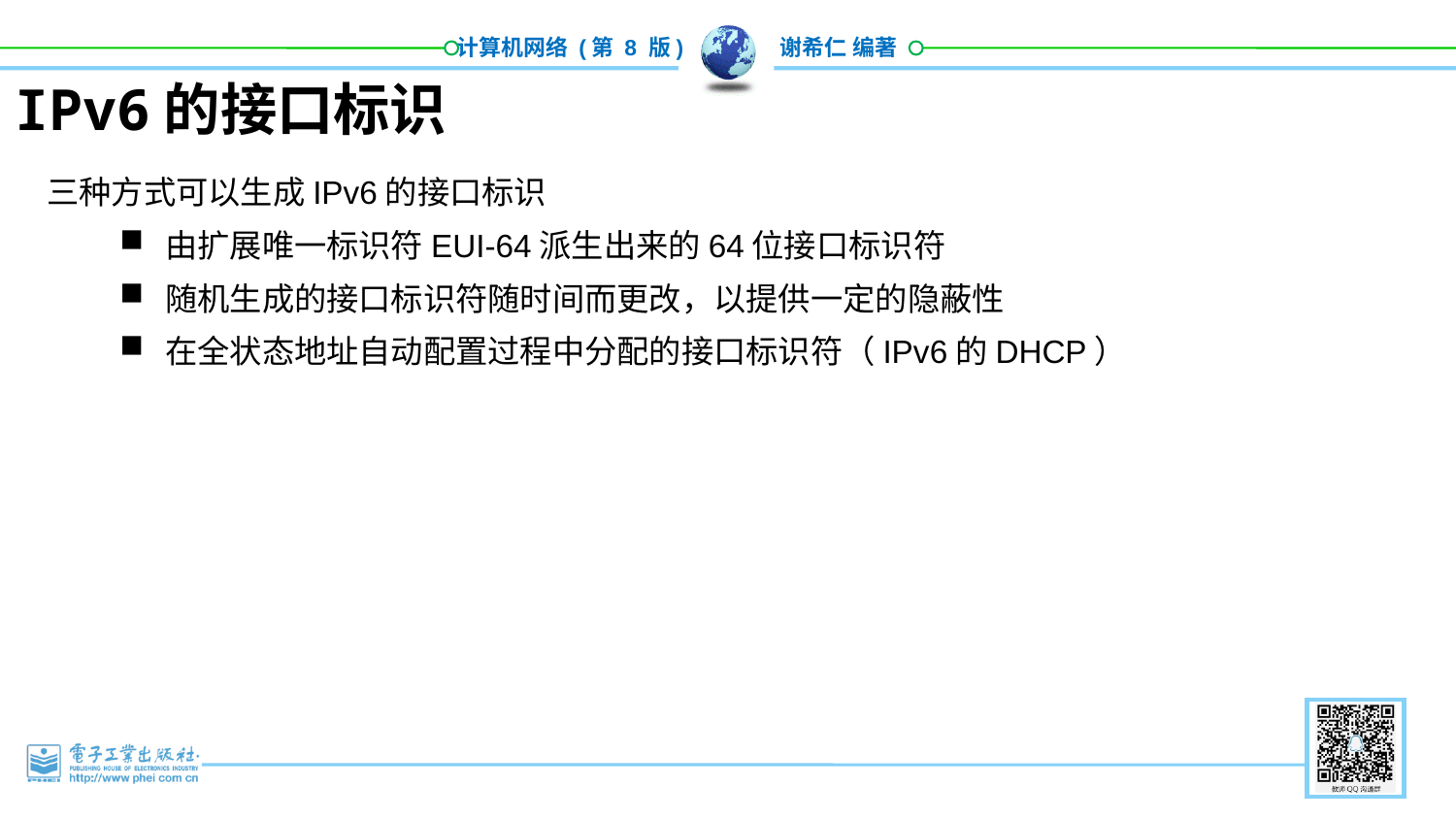

IPv6的接口标识
三种方式可以生成IPv6的接口标识
由扩展唯一标识符EUI-64派生出来的64位接口标识符
随机生成的接口标识符随时间而更改，以提供一定的隐蔽性
在全状态地址自动配置过程中分配的接口标识符（IPv6的DHCP）